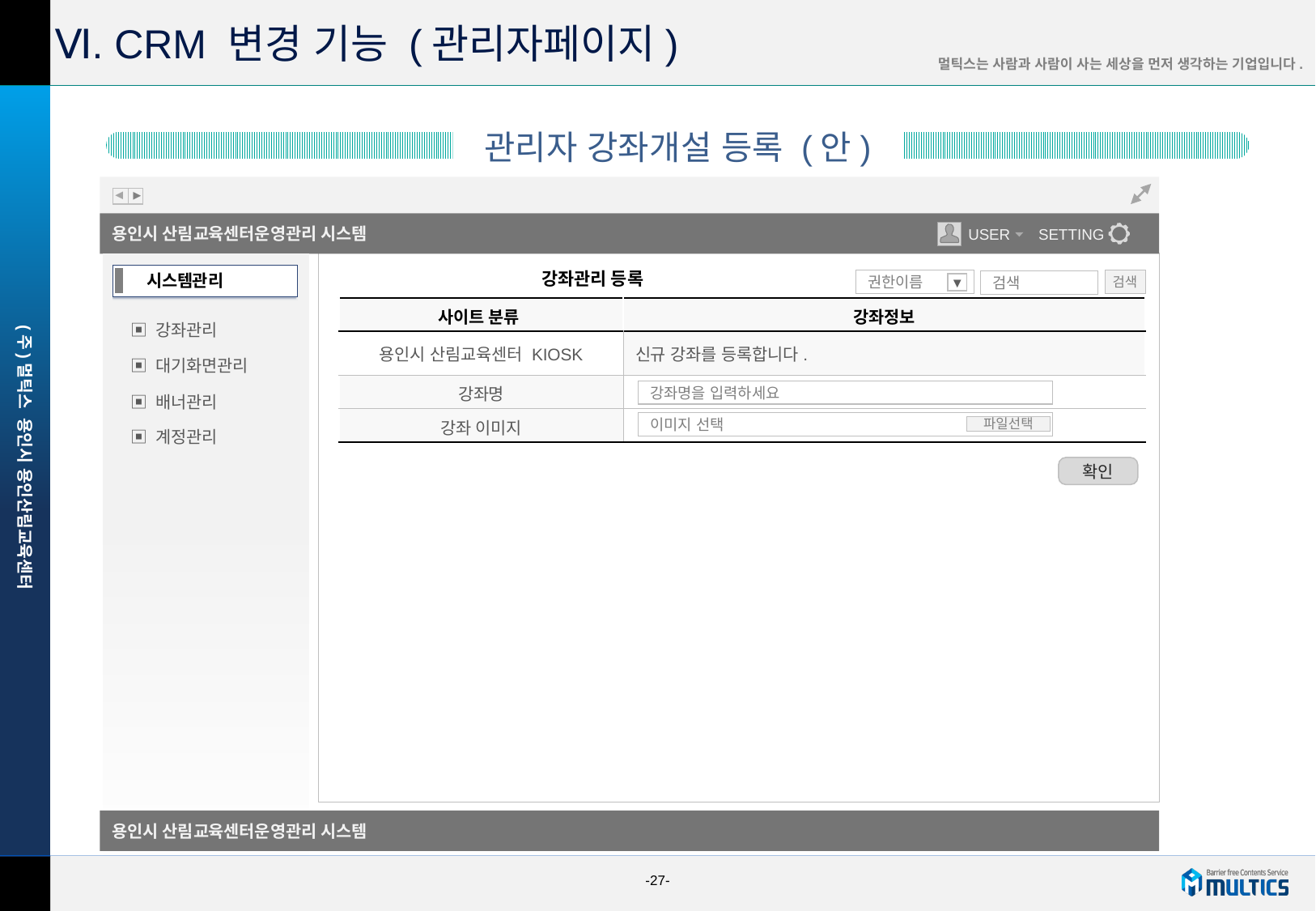

Ⅵ. CRM 변경 기능 (관리자페이지)
관리자 강좌개설 등록 (안)

▼
▼
용인시 산림교육센터운영관리 시스템
USER
SETTING

강좌관리 등록
시스템관리

권한이름
▼
검색
검색
| 사이트 분류 | 강좌정보 |
| --- | --- |
| 용인시 산림교육센터 KIOSK | 신규 강좌를 등록합니다. |
| 강좌명 |  |
| 강좌 이미지 |  |
▣ 강좌관리
▣ 대기화면관리
강좌명을 입력하세요
▣ 배너관리
이미지 선택
파일선택
▣ 계정관리
확인
용인시 산림교육센터운영관리 시스템